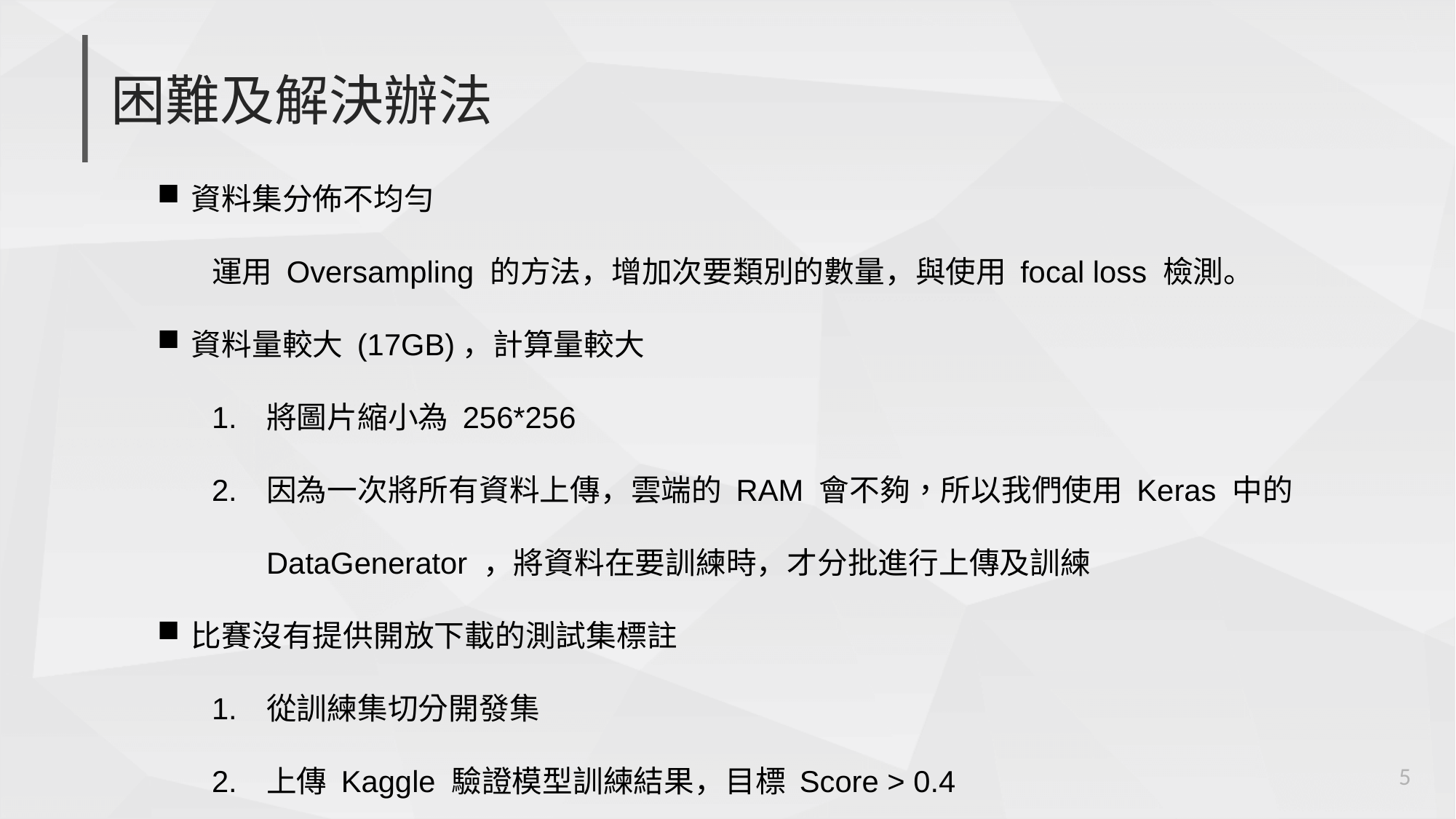

# 困難及解決辦法
資料集分佈不均勻
運用 Oversampling 的方法，增加次要類別的數量，與使用 focal loss 檢測。
資料量較大 (17GB)，計算量較大
將圖片縮小為 256*256
因為一次將所有資料上傳，雲端的 RAM 會不夠，所以我們使用 Keras 中的 DataGenerator ，將資料在要訓練時，才分批進行上傳及訓練
比賽沒有提供開放下載的測試集標註
從訓練集切分開發集
上傳 Kaggle 驗證模型訓練結果，目標 Score > 0.4
5